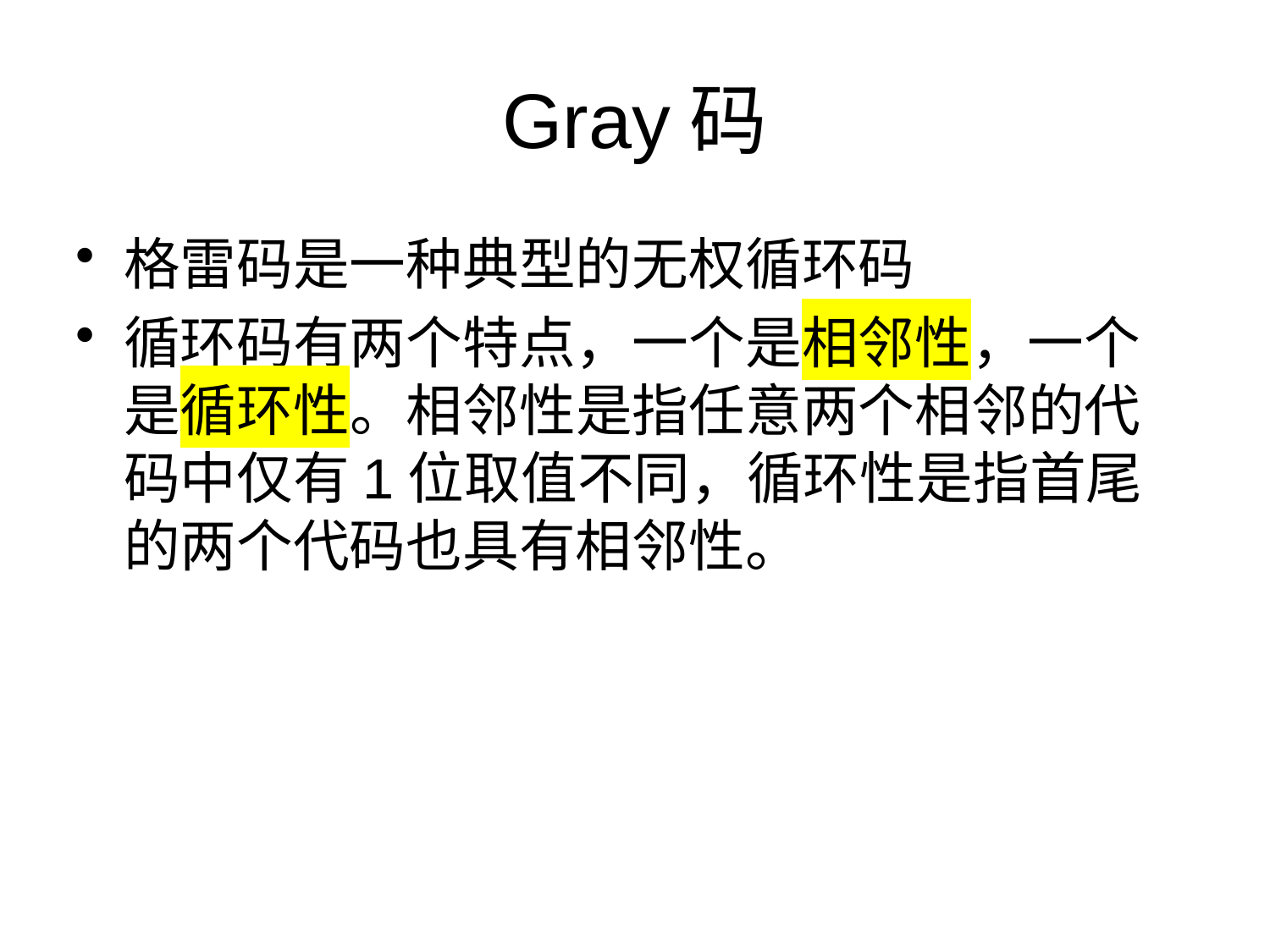

# Gray码
格雷码是一种典型的无权循环码
循环码有两个特点，一个是相邻性，一个是循环性。相邻性是指任意两个相邻的代码中仅有1位取值不同，循环性是指首尾的两个代码也具有相邻性。